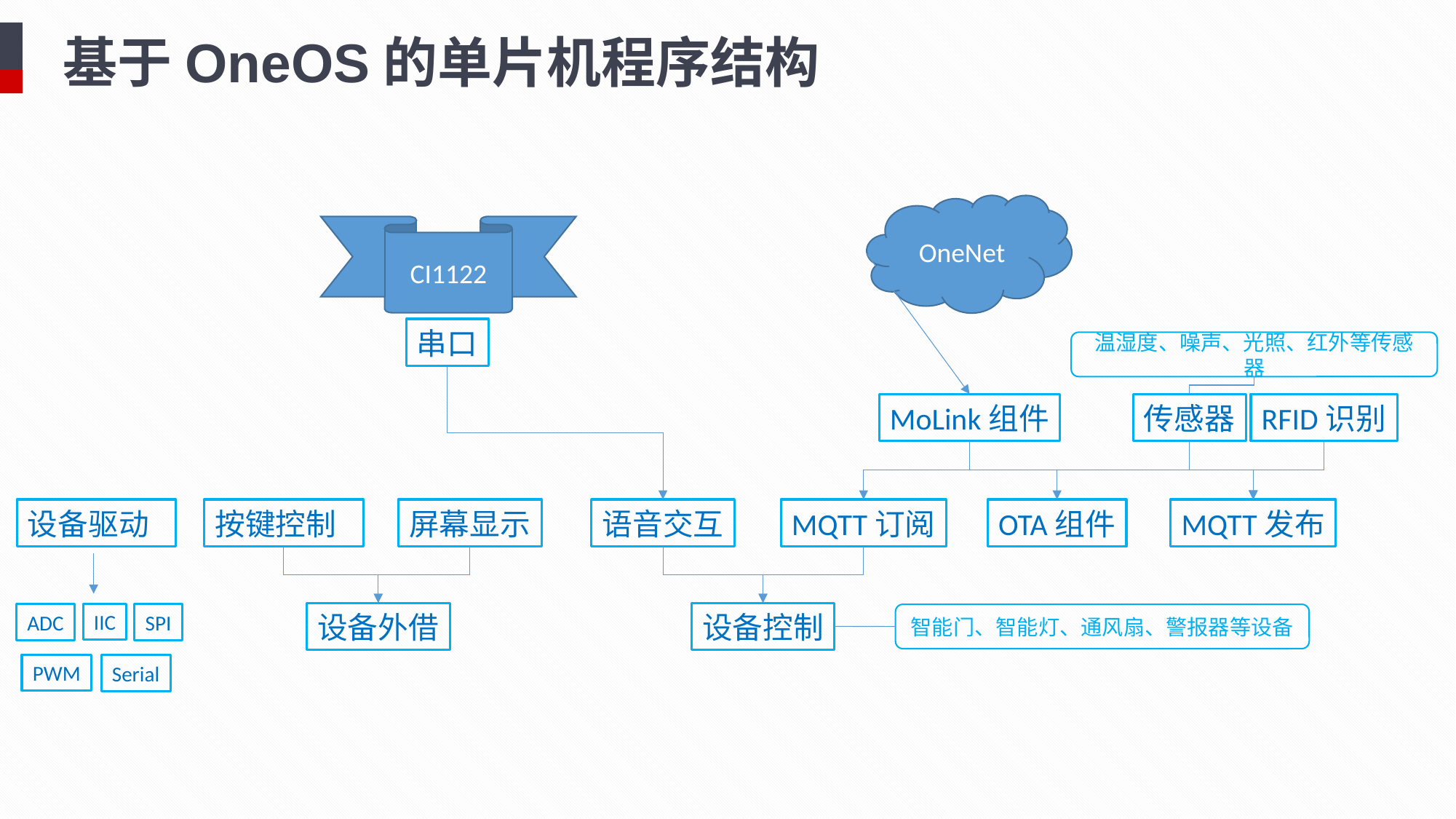

基于OneOS的单片机程序结构
OneNet
CI1122
串口
温湿度、噪声、光照、红外等传感器
MoLink组件
传感器
RFID识别
设备驱动
按键控制
屏幕显示
语音交互
MQTT订阅
OTA组件
MQTT发布
设备外借
设备控制
IIC
ADC
SPI
智能门、智能灯、通风扇、警报器等设备
PWM
Serial